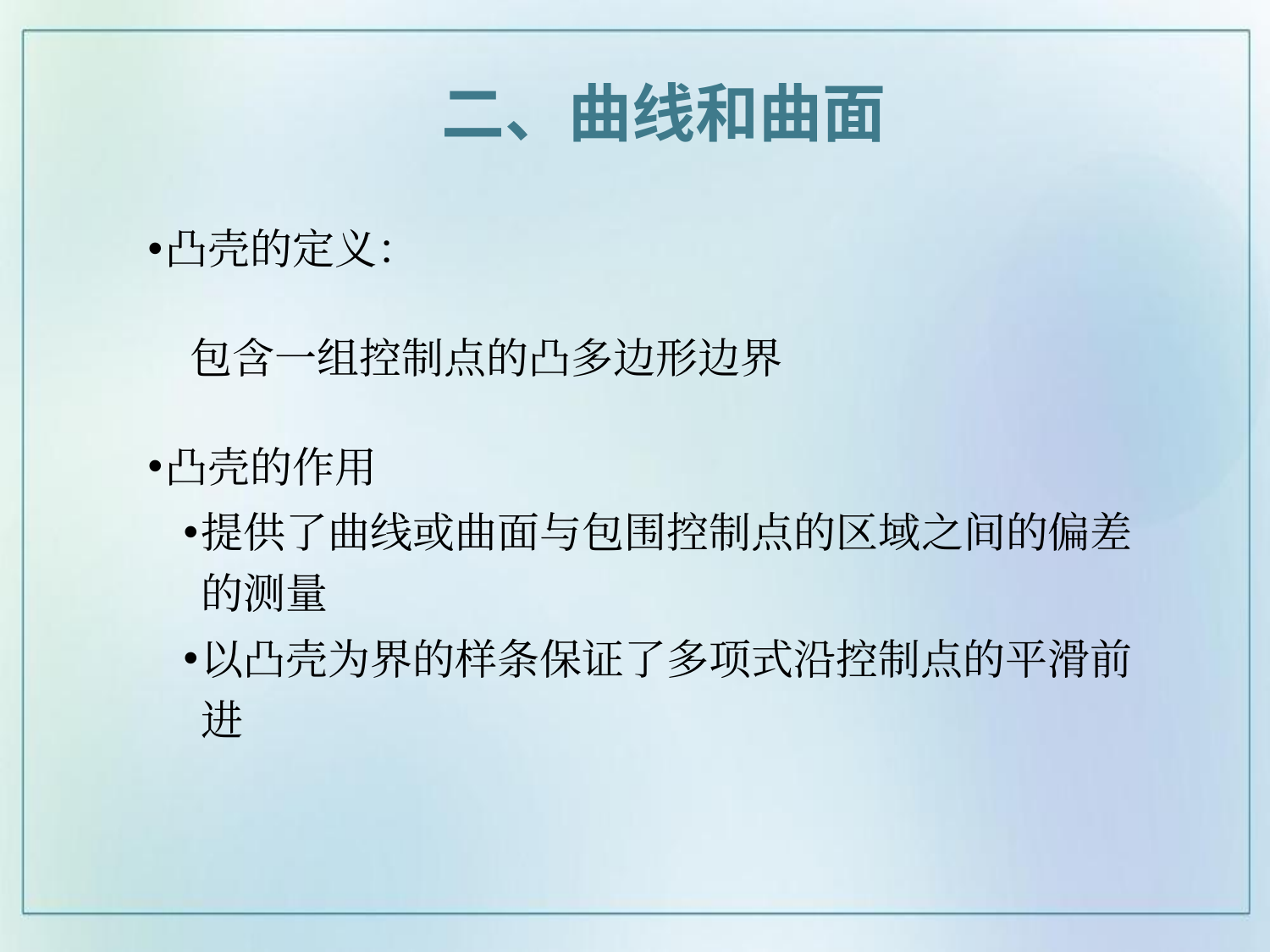

二、曲线和曲面
凸壳的定义：
   包含一组控制点的凸多边形边界
凸壳的作用
提供了曲线或曲面与包围控制点的区域之间的偏差的测量
以凸壳为界的样条保证了多项式沿控制点的平滑前进